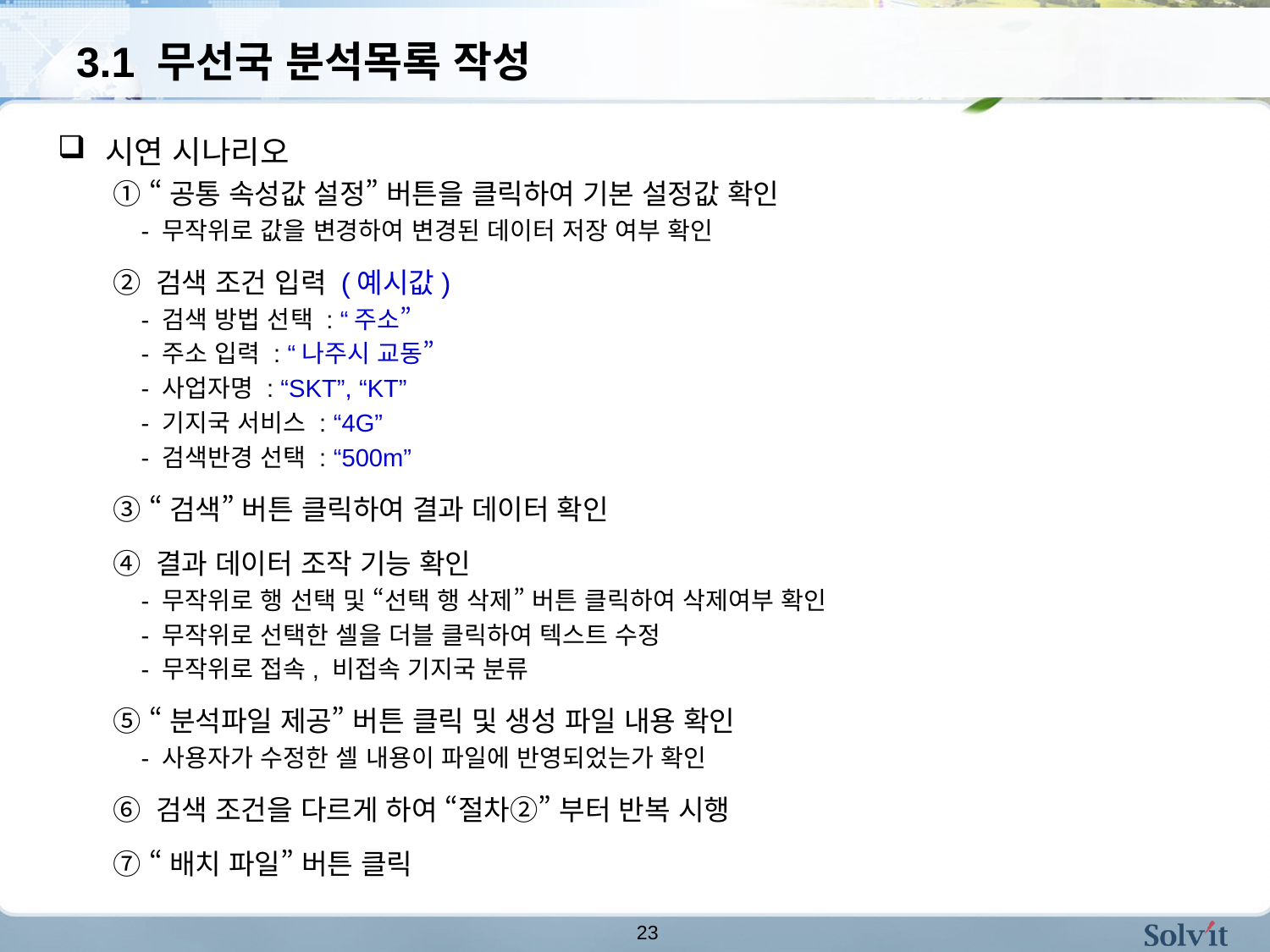

# 3.1 무선국 분석목록 작성
시연 시나리오
① “공통 속성값 설정” 버튼을 클릭하여 기본 설정값 확인
    - 무작위로 값을 변경하여 변경된 데이터 저장 여부 확인

② 검색 조건 입력 (예시값)
    - 검색 방법 선택 : “주소”
    - 주소 입력 : “나주시 교동”
    - 사업자명 : “SKT”, “KT”
    - 기지국 서비스 : “4G”
    - 검색반경 선택 : “500m”

③ “검색” 버튼 클릭하여 결과 데이터 확인

④ 결과 데이터 조작 기능 확인
    - 무작위로 행 선택 및 “선택 행 삭제” 버튼 클릭하여 삭제여부 확인
    - 무작위로 선택한 셀을 더블 클릭하여 텍스트 수정
    - 무작위로 접속, 비접속 기지국 분류

⑤ “분석파일 제공” 버튼 클릭 및 생성 파일 내용 확인
    - 사용자가 수정한 셀 내용이 파일에 반영되었는가 확인

⑥ 검색 조건을 다르게 하여 “절차②” 부터 반복 시행

⑦ “배치 파일” 버튼 클릭
23